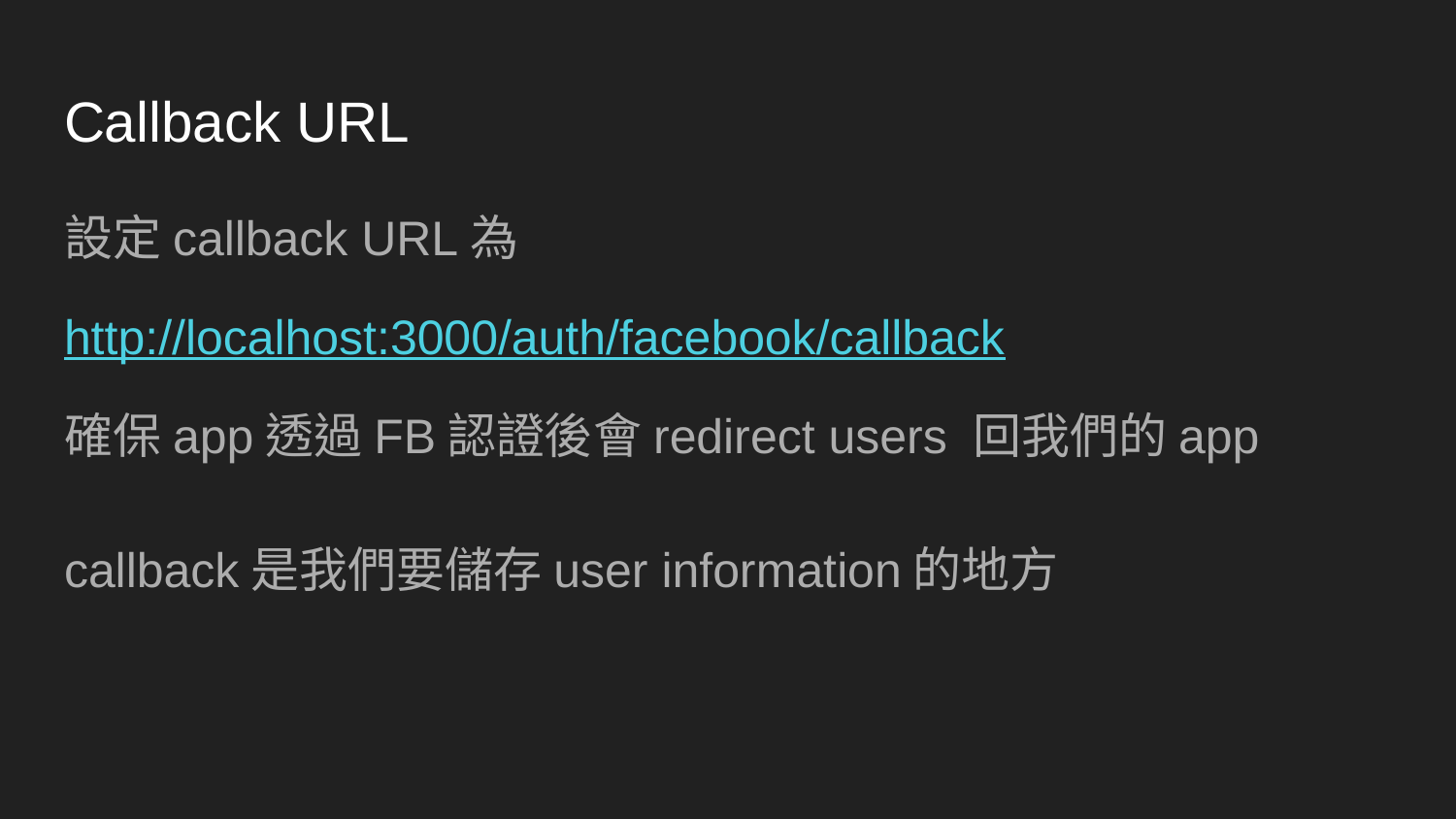

# Callback URL
設定callback URL為
http://localhost:3000/auth/facebook/callback
確保app透過FB認證後會redirect users 回我們的app
callback是我們要儲存user information的地方